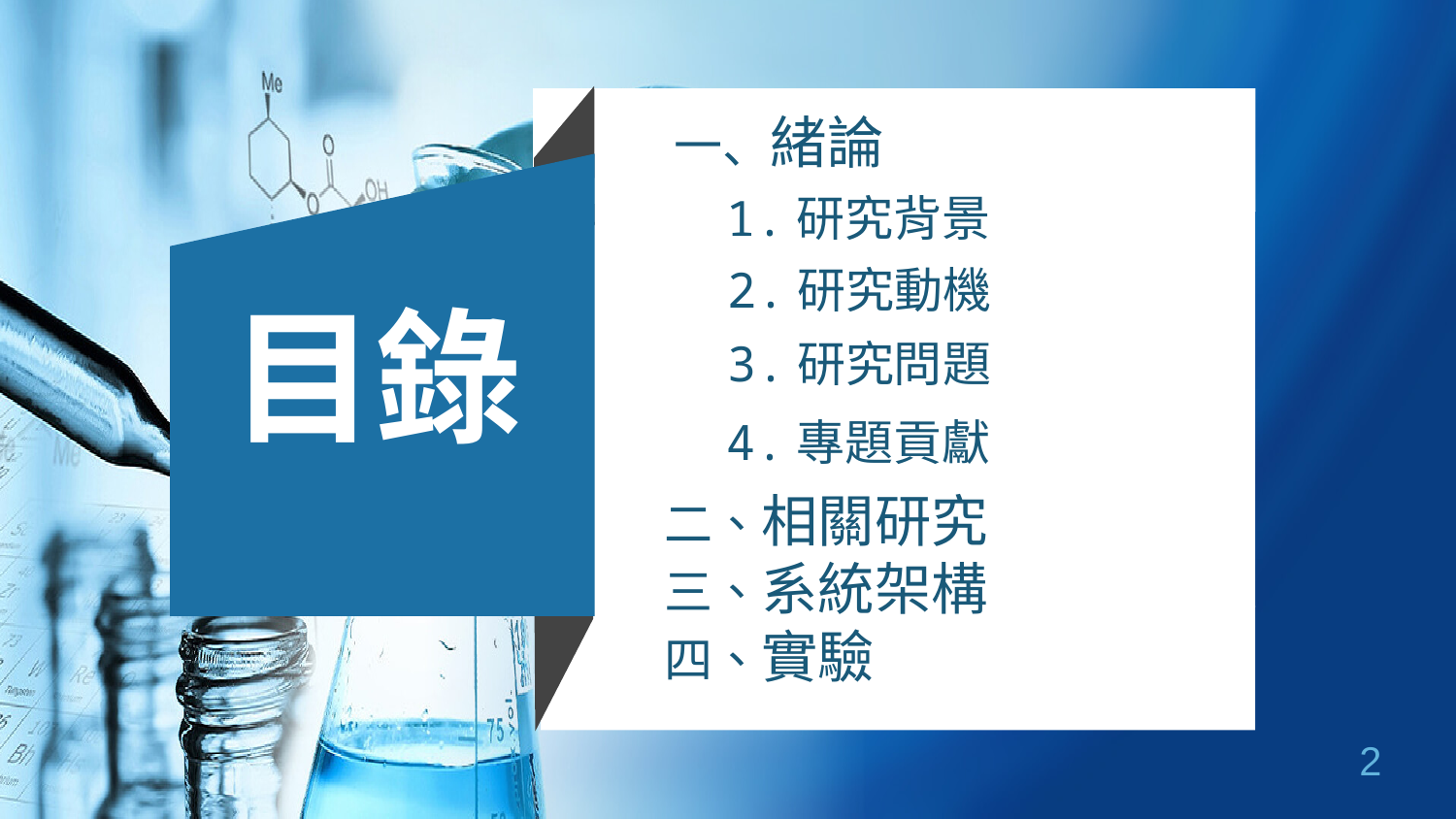

一、緒論

1.研究背景

2.研究動機
目錄
3.研究問題
4.專題貢獻

二、相關研究
三、系統架構
四、實驗

2